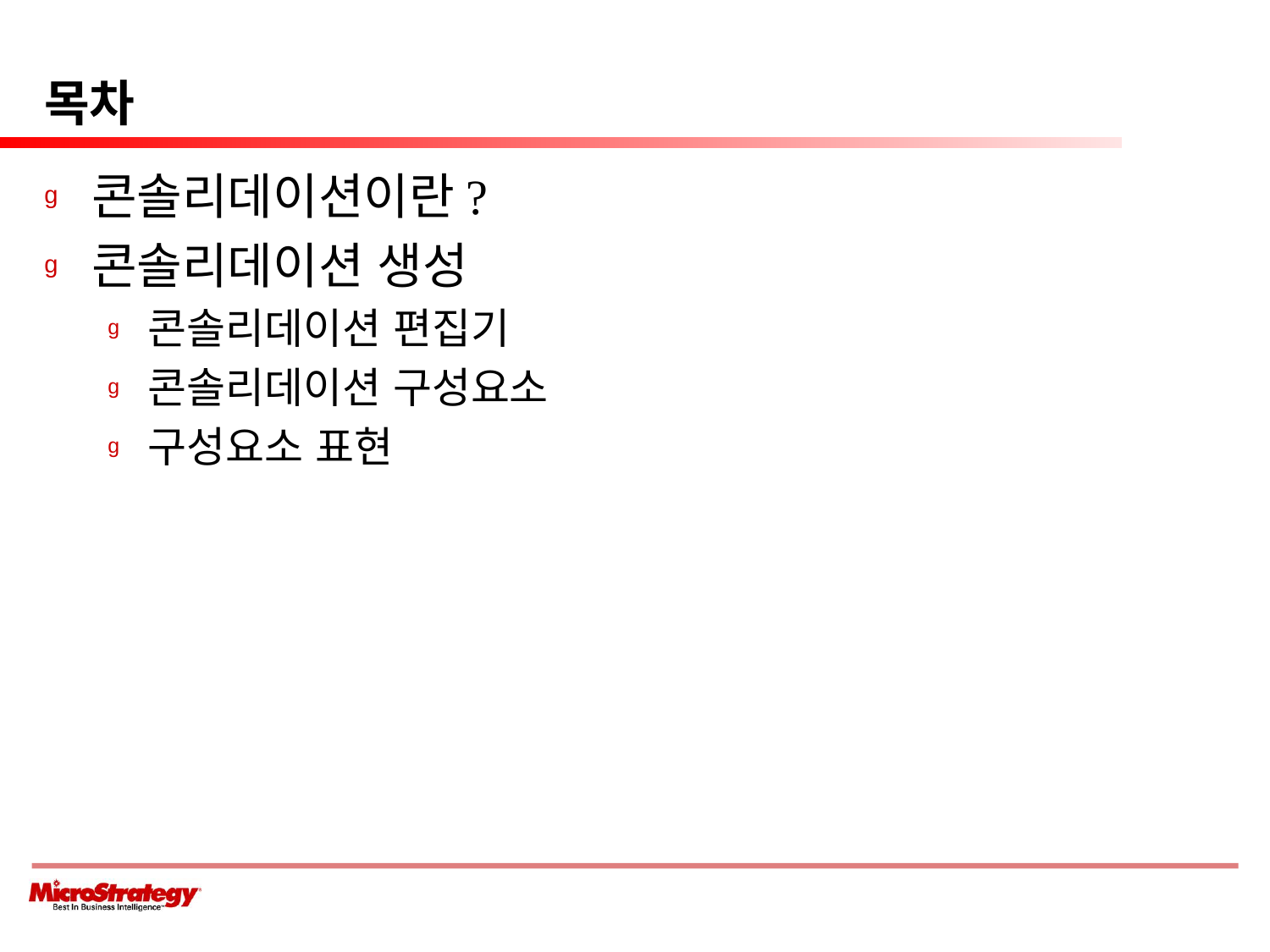

# 목차
콘솔리데이션이란?
콘솔리데이션 생성
콘솔리데이션 편집기
콘솔리데이션 구성요소
구성요소 표현